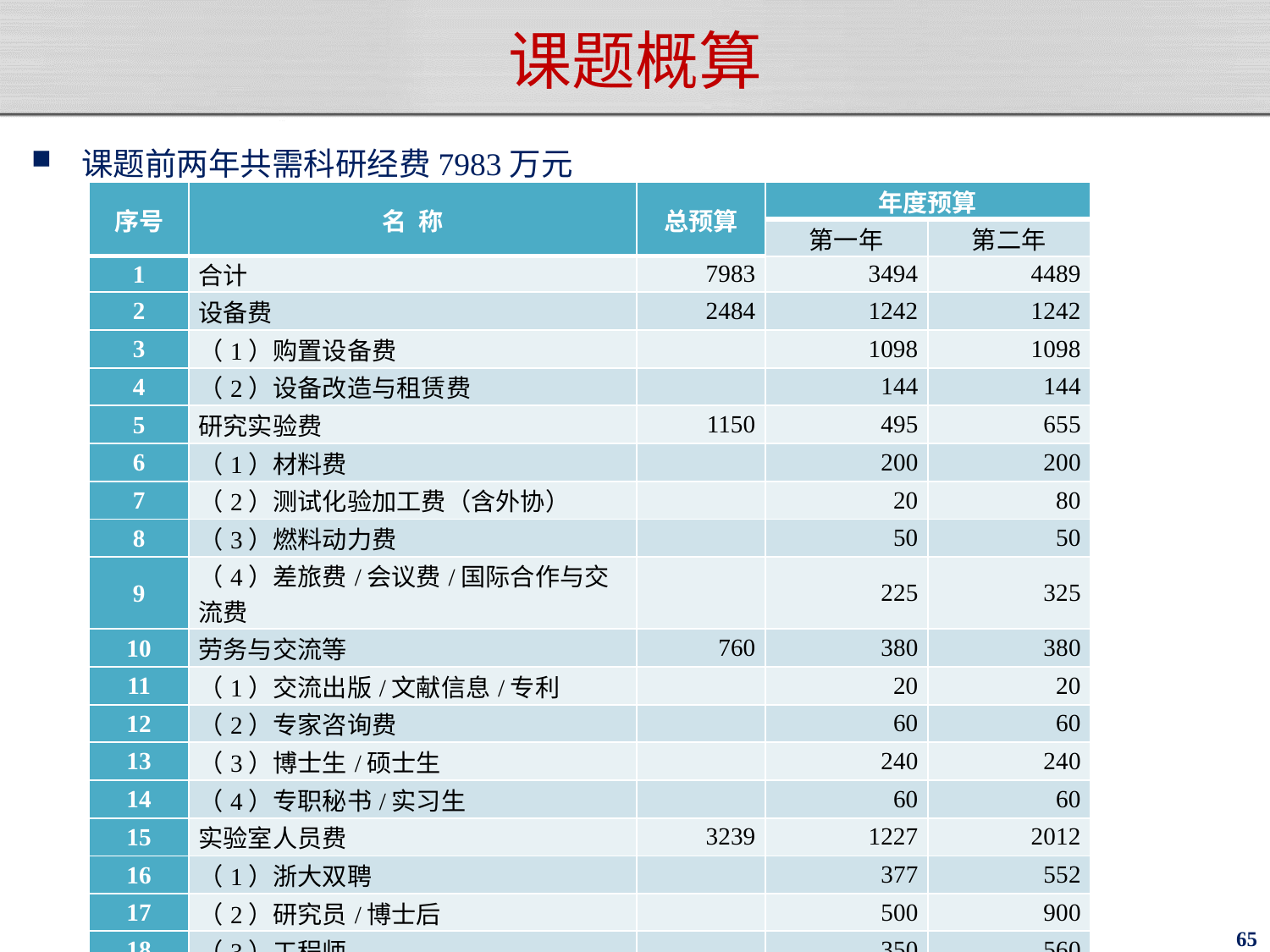

# 课题概算
课题前两年共需科研经费7983万元

| 序号 | 名 称 | 总预算 | 年度预算 |  |
| --- | --- | --- | --- | --- |
|  |  |  | 第一年 | 第二年 |
| 1 | 合计 | 7983 | 3494 | 4489 |
| 2 | 设备费 | 2484 | 1242 | 1242 |
| 3 | （1）购置设备费 |  | 1098 | 1098 |
| 4 | （2）设备改造与租赁费 |  | 144 | 144 |
| 5 | 研究实验费 | 1150 | 495 | 655 |
| 6 | （1）材料费 |  | 200 | 200 |
| 7 | （2）测试化验加工费（含外协） |  | 20 | 80 |
| 8 | （3）燃料动力费 |  | 50 | 50 |
| 9 | （4）差旅费/会议费/国际合作与交流费 |  | 225 | 325 |
| 10 | 劳务与交流等 | 760 | 380 | 380 |
| 11 | （1）交流出版/文献信息/专利 |  | 20 | 20 |
| 12 | （2）专家咨询费 |  | 60 | 60 |
| 13 | （3）博士生/硕士生 |  | 240 | 240 |
| 14 | （4）专职秘书/实习生 |  | 60 | 60 |
| 15 | 实验室人员费 | 3239 | 1227 | 2012 |
| 16 | （1）浙大双聘 |  | 377 | 552 |
| 17 | （2）研究员/博士后 |  | 500 | 900 |
| 18 | （3）工程师 |  | 350 | 560 |
| 19 | 激励费 | 350 | 150 | 200 |
65